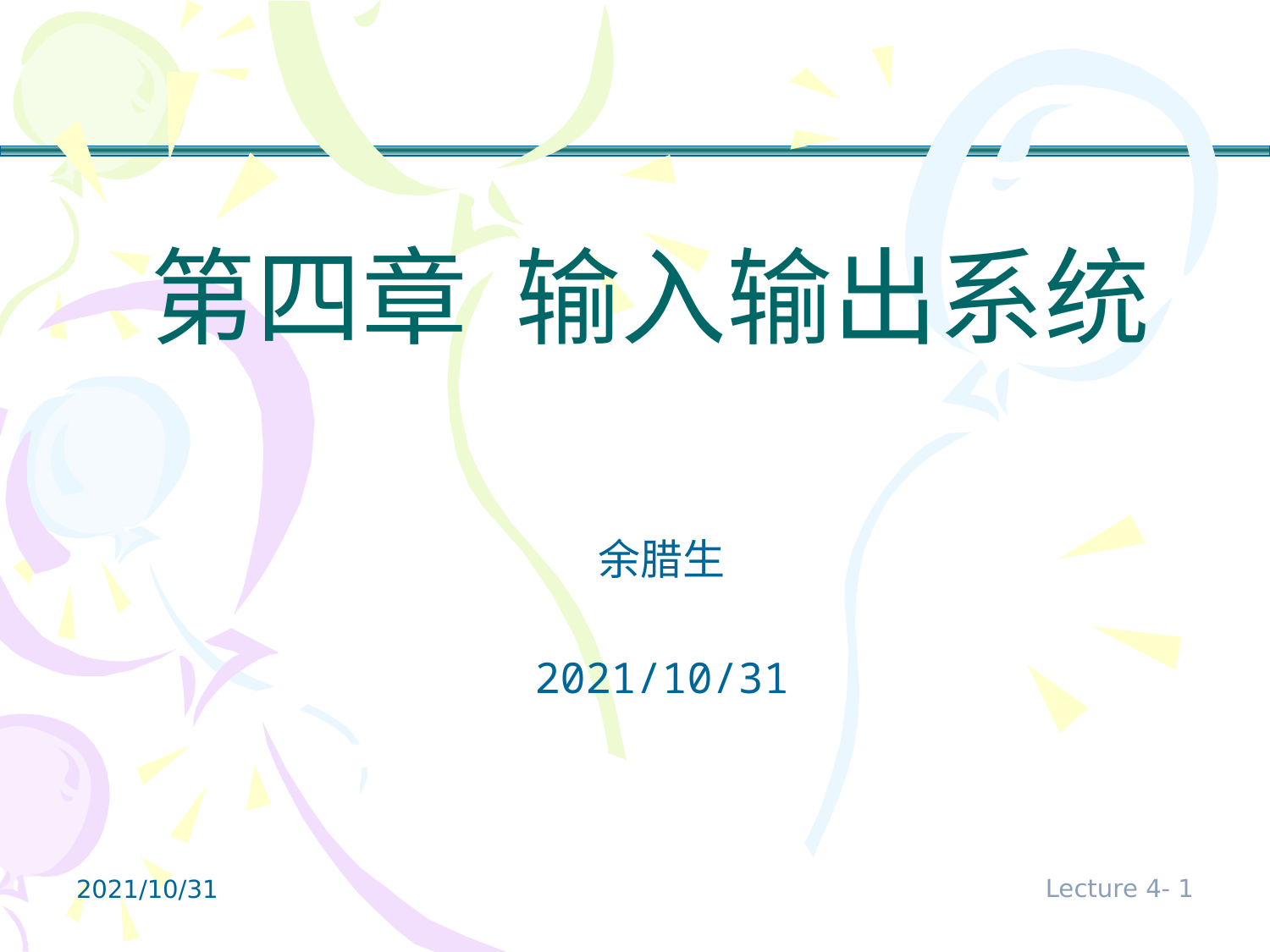

# 第四章  输入输出系统
余腊生

2021/10/31
Lecture 4- 1
2021/10/31